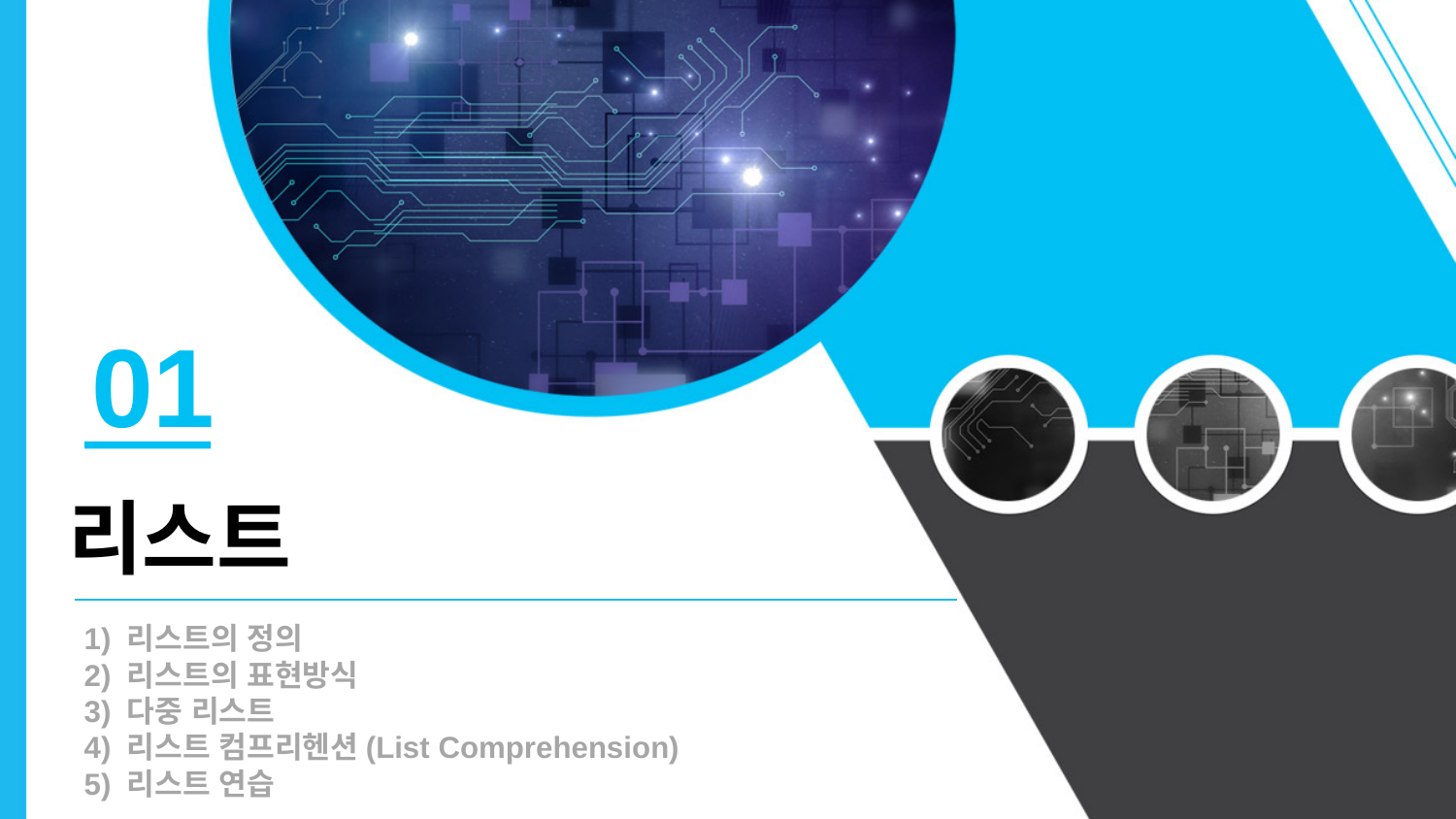

01

리스트
1) 리스트의 정의
2) 리스트의 표현방식
3) 다중 리스트
4) 리스트 컴프리헨션(List Comprehension)
5) 리스트 연습